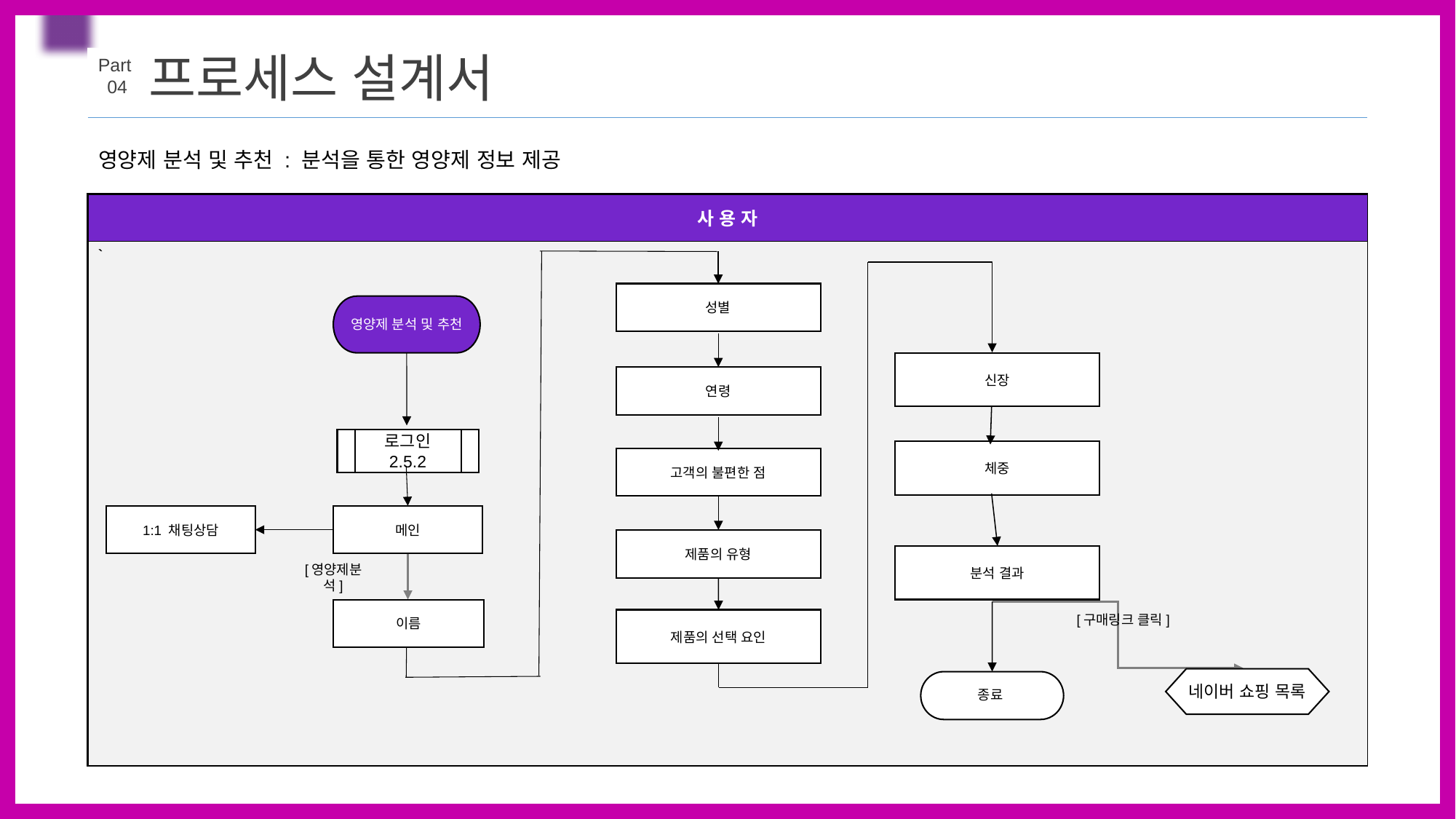

ㅇㄹㅁㄴㅇㄴㅁㄹ
프로세스 설계서
Part
 04
영양제 분석 및 추천 : 분석을 통한 영양제 정보 제공
| 사 용 자 |
| --- |
| ` |

성별

영양제 분석 및 추천

신장
연령
로그인
2.5.2
체중
고객의 불편한 점
1:1 채팅상담
메인
제품의 유형
분석 결과
[영양제분석]
이름
[구매링크 클릭]
제품의 선택 요인
네이버 쇼핑 목록
종료